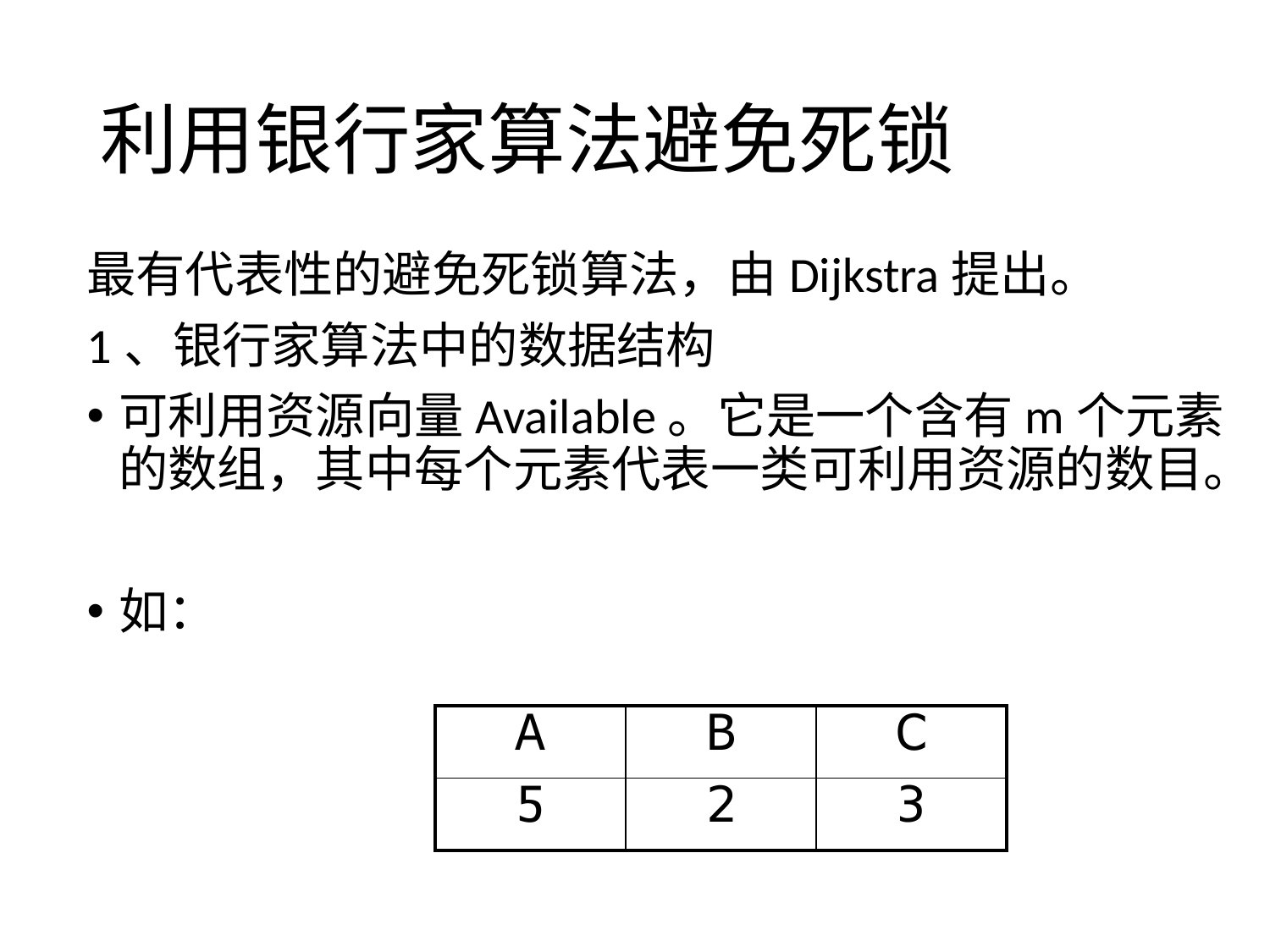

# 利用银行家算法避免死锁
最有代表性的避免死锁算法，由Dijkstra提出。
1、银行家算法中的数据结构
可利用资源向量Available。它是一个含有m个元素的数组，其中每个元素代表一类可利用资源的数目。

如：

| A | B | C |
| --- | --- | --- |
| 5 | 2 | 3 |